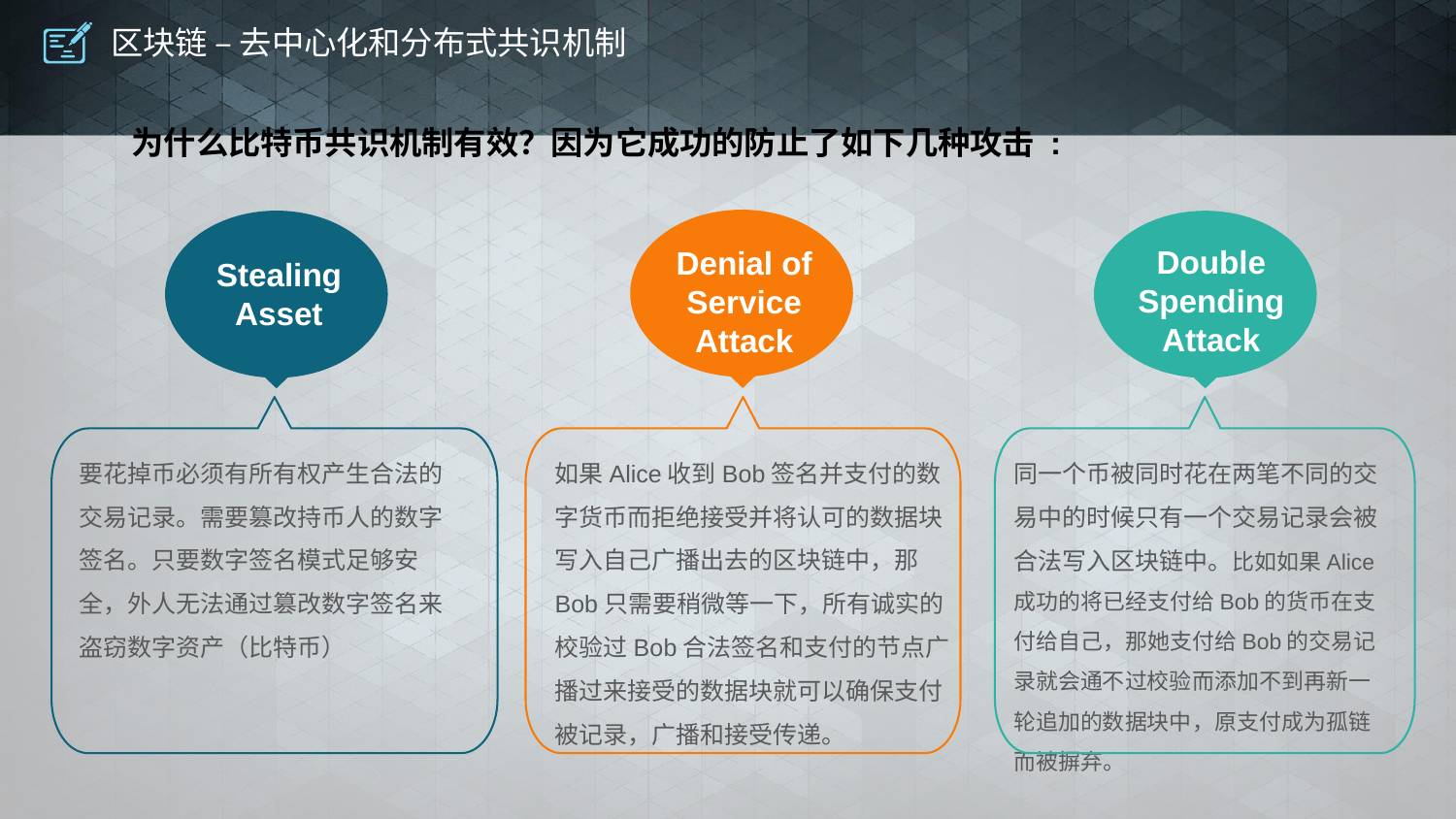

# 区块链 – 去中心化和分布式共识机制

为什么比特币共识机制有效？因为它成功的防止了如下几种攻击 :

Denial of Service Attack

Stealing Asset

Double Spending Attack

要花掉币必须有所有权产生合法的交易记录。需要篡改持币人的数字签名。只要数字签名模式足够安全，外人无法通过篡改数字签名来盗窃数字资产（比特币）
如果Alice收到Bob签名并支付的数字货币而拒绝接受并将认可的数据块写入自己广播出去的区块链中，那Bob只需要稍微等一下，所有诚实的校验过Bob合法签名和支付的节点广播过来接受的数据块就可以确保支付被记录，广播和接受传递。
同一个币被同时花在两笔不同的交易中的时候只有一个交易记录会被合法写入区块链中。比如如果Alice成功的将已经支付给Bob的货币在支付给自己，那她支付给Bob的交易记录就会通不过校验而添加不到再新一轮追加的数据块中，原支付成为孤链而被摒弃。